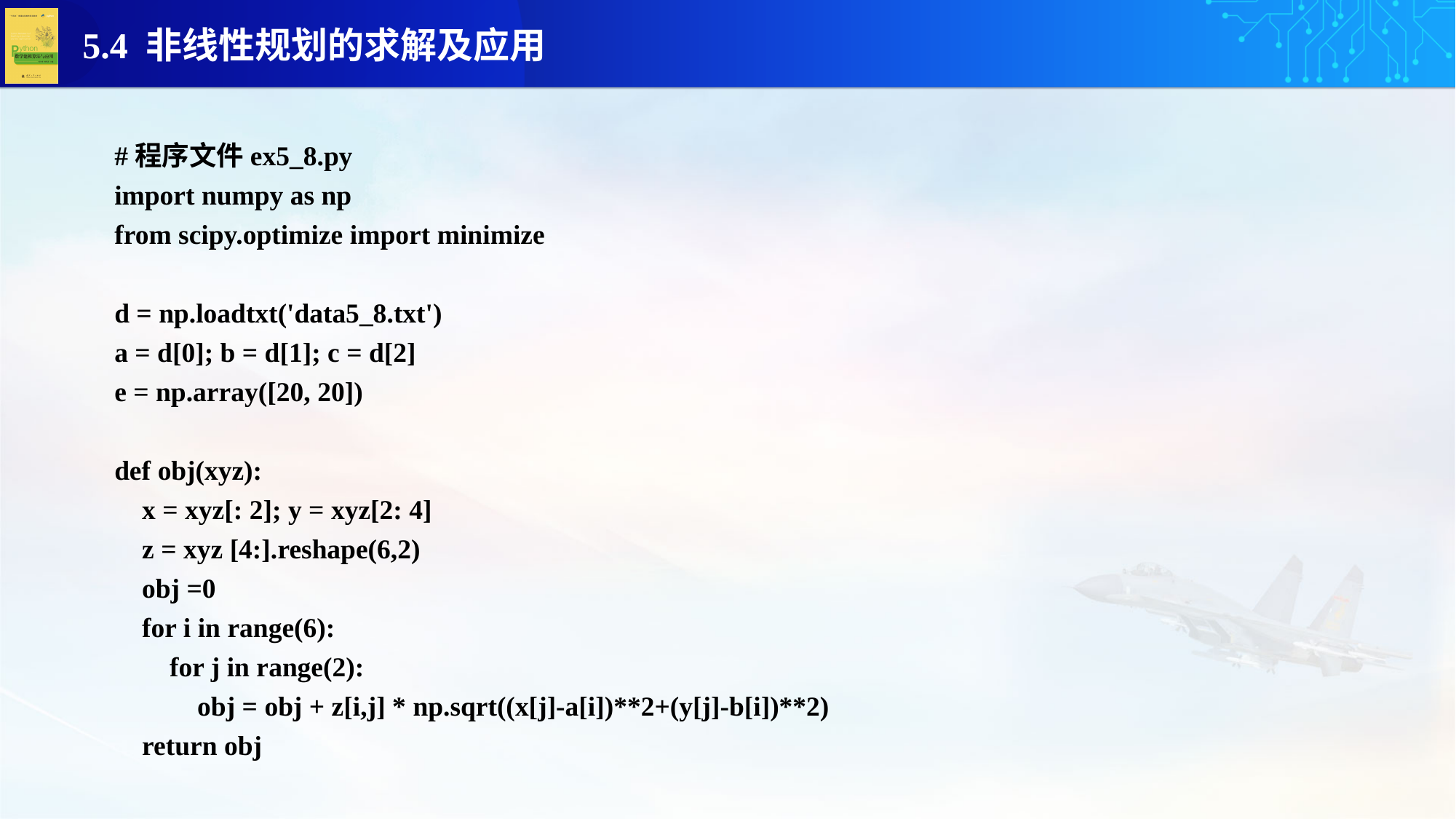

#程序文件ex5_8.py
import numpy as np
from scipy.optimize import minimize

d = np.loadtxt('data5_8.txt')
a = d[0]; b = d[1]; c = d[2]
e = np.array([20, 20])

def obj(xyz):
    x = xyz[: 2]; y = xyz[2: 4]
    z = xyz [4:].reshape(6,2)
    obj =0
    for i in range(6):
        for j in range(2):
            obj = obj + z[i,j] * np.sqrt((x[j]-a[i])**2+(y[j]-b[i])**2)
    return obj